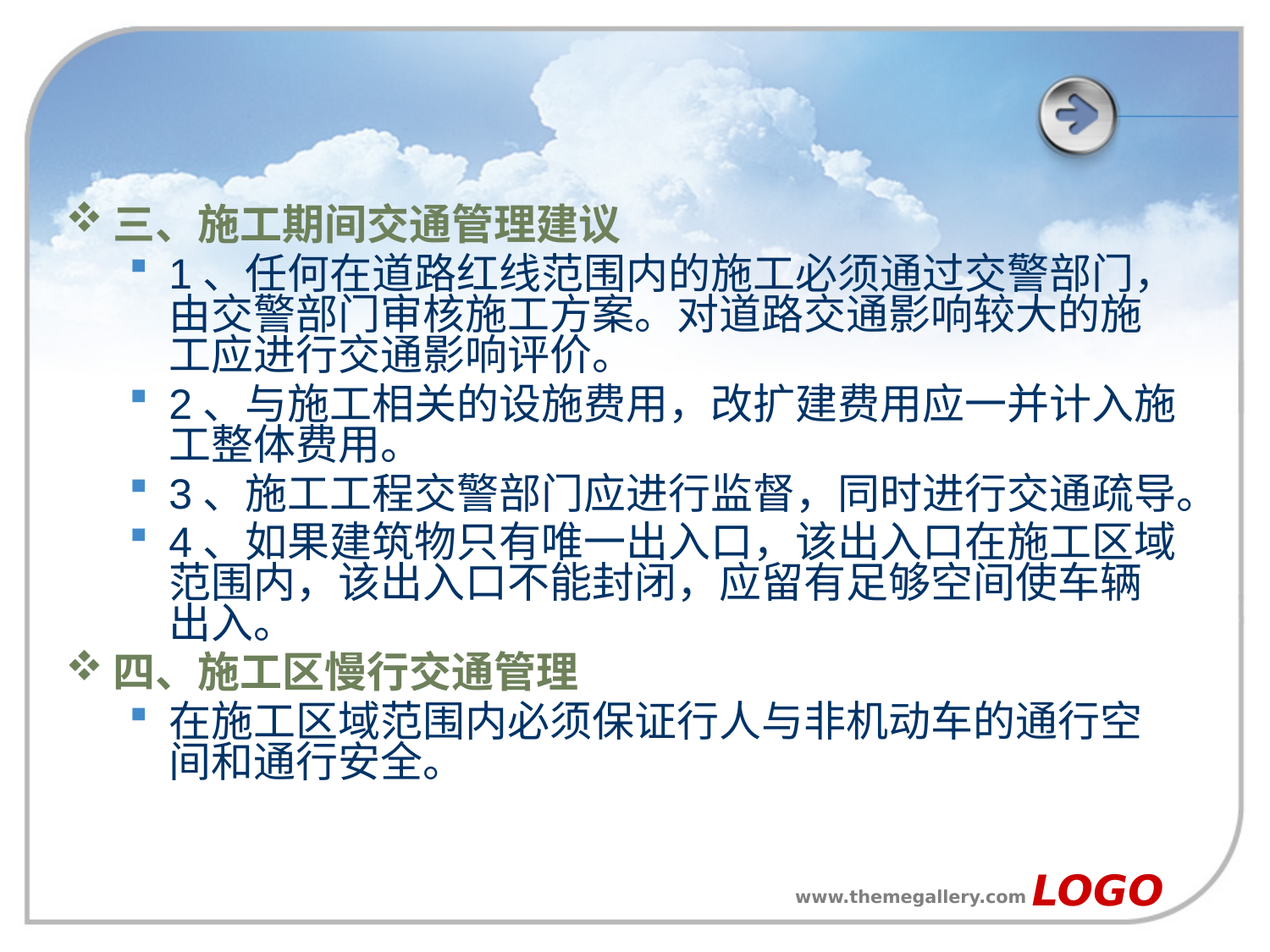

#
三、施工期间交通管理建议
1、任何在道路红线范围内的施工必须通过交警部门，由交警部门审核施工方案。对道路交通影响较大的施工应进行交通影响评价。
2、与施工相关的设施费用，改扩建费用应一并计入施工整体费用。
3、施工工程交警部门应进行监督，同时进行交通疏导。
4、如果建筑物只有唯一出入口，该出入口在施工区域范围内，该出入口不能封闭，应留有足够空间使车辆出入。
四、施工区慢行交通管理
在施工区域范围内必须保证行人与非机动车的通行空间和通行安全。
LOGO
www.themegallery.com